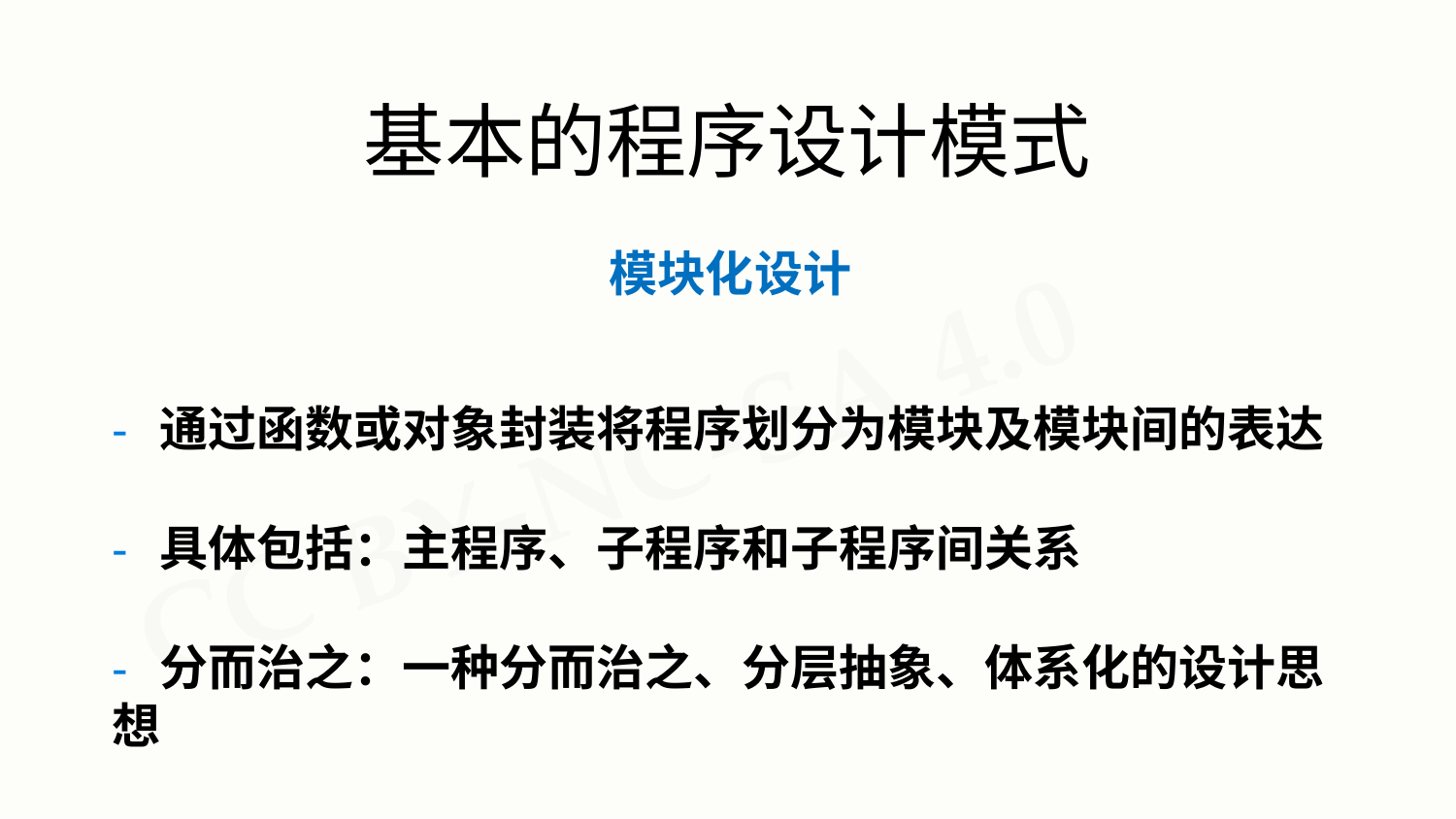

# 基本的程序设计模式
模块化设计

- 通过函数或对象封装将程序划分为模块及模块间的表达

- 具体包括：主程序、子程序和子程序间关系

- 分而治之：一种分而治之、分层抽象、体系化的设计思想